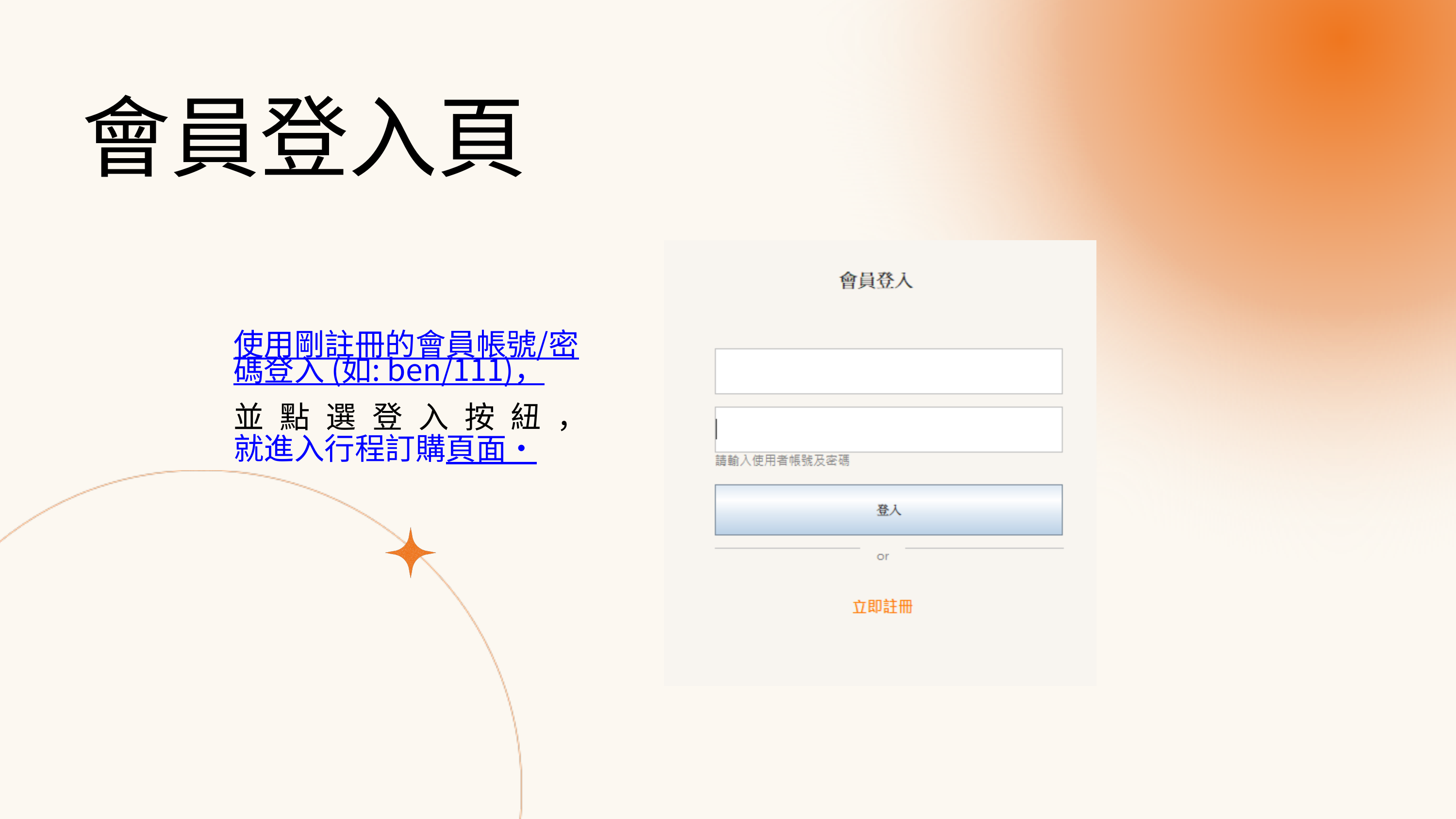

會員登入頁

使用剛註冊的會員帳號/密碼登入 (如: ben/111)，
並點選登入按紐，就進入行程訂購頁面‧